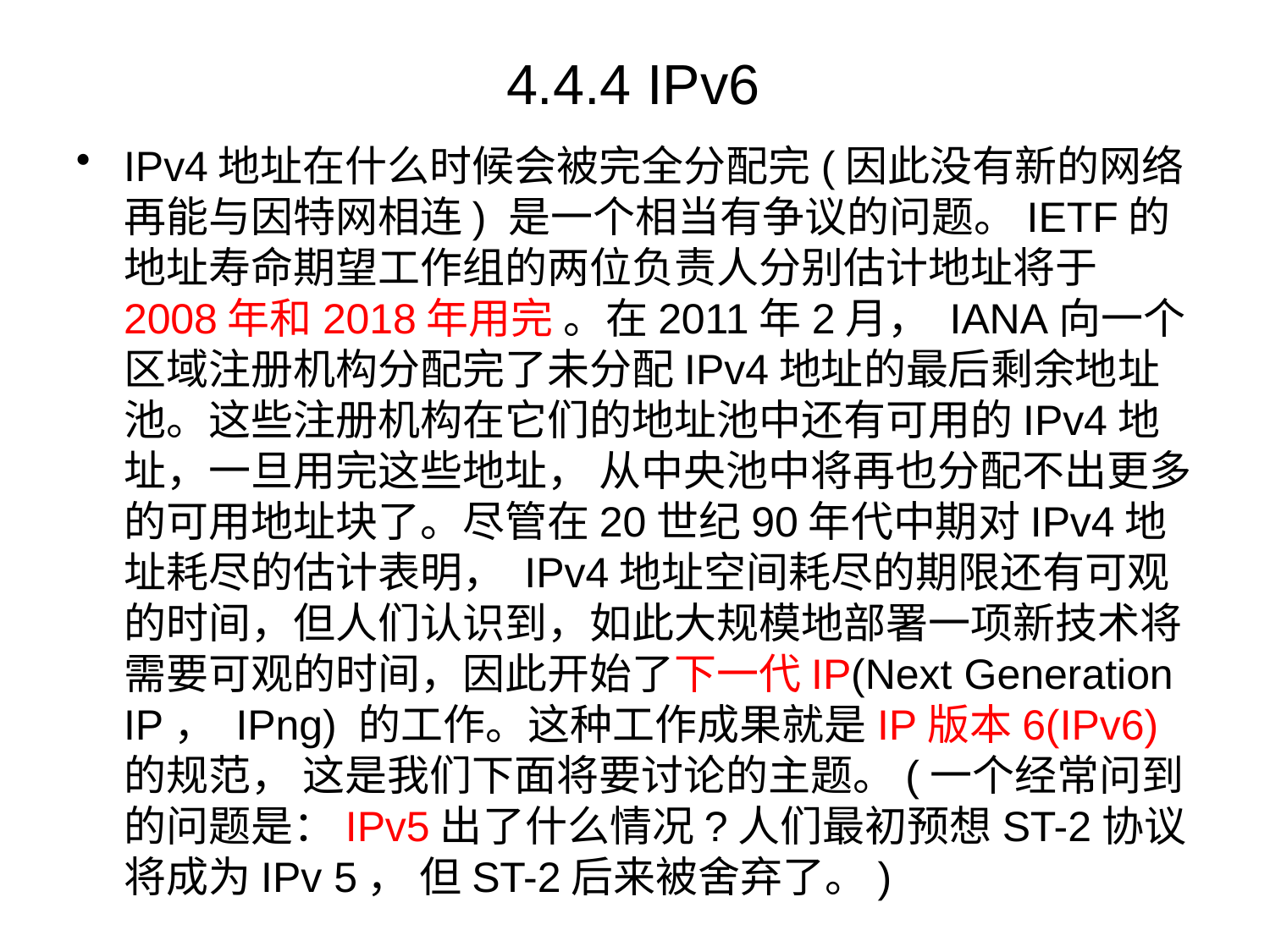

# 4.4.4 IPv6
IPv4地址在什么时候会被完全分配完(因此没有新的网络再能与因特网相连) 是一个相当有争议的问题。IETF的地址寿命期望工作组的两位负责人分别估计地址将于2008年和2018年用完 。在2011年2月， IANA向一个区域注册机构分配完了未分配IPv4地址的最后剩余地址池。这些注册机构在它们的地址池中还有可用的IPv4地址，一旦用完这些地址， 从中央池中将再也分配不出更多的可用地址块了。尽管在20世纪90年代中期对IPv4地址耗尽的估计表明， IPv4地址空间耗尽的期限还有可观的时间，但人们认识到，如此大规模地部署一项新技术将需要可观的时间，因此开始了下一代IP(Next Generation IP， IPng) 的工作。这种工作成果就是IP版本6(IPv6)的规范， 这是我们下面将要讨论的主题。(一个经常问到的问题是：IPv5出了什么情况?人们最初预想ST-2协议将成为IPv 5， 但ST-2后来被舍弃了。)